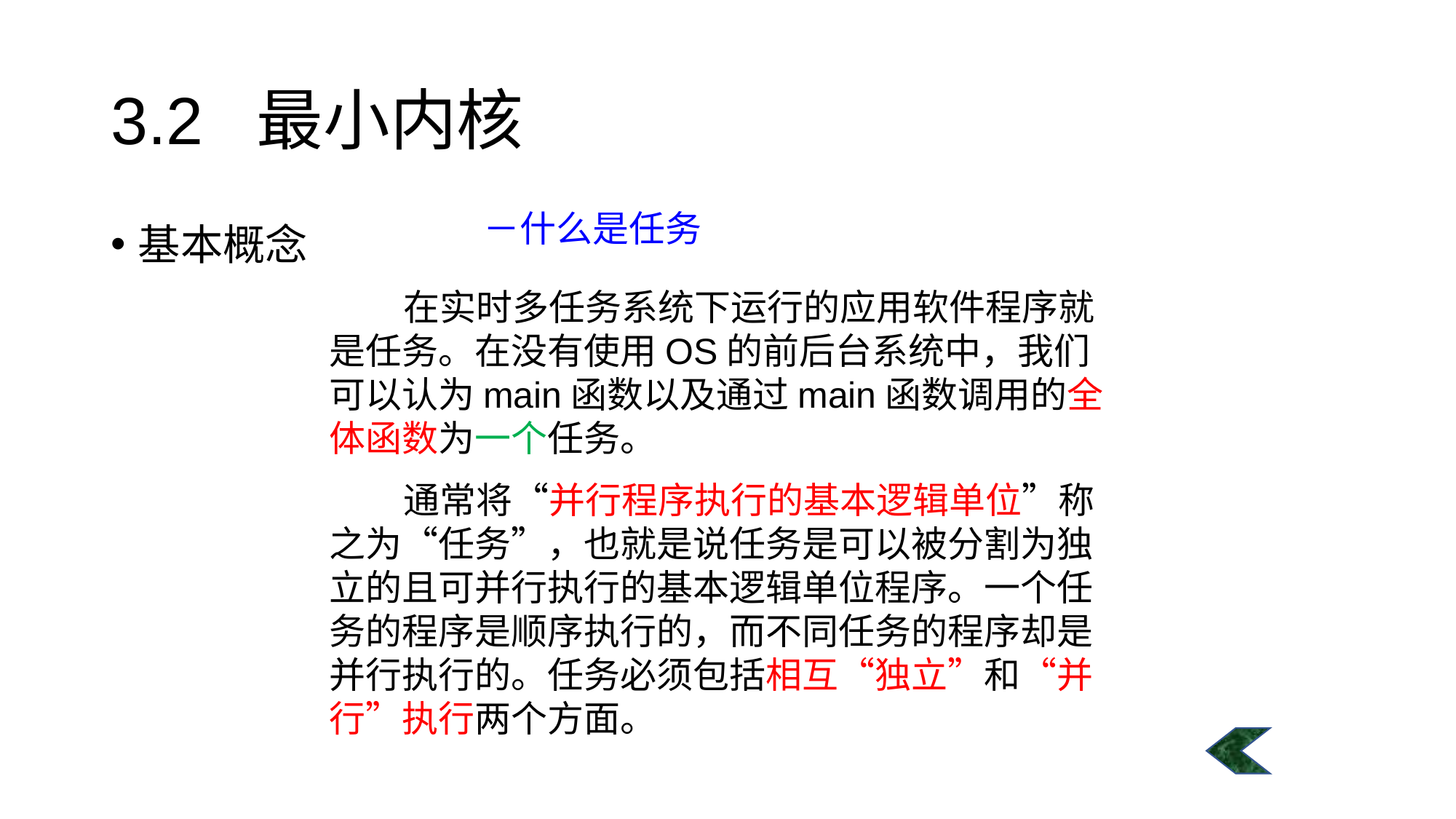

# 3.2  最小内核
－什么是任务
基本概念
        在实时多任务系统下运行的应用软件程序就是任务。在没有使用OS的前后台系统中，我们可以认为main函数以及通过main函数调用的全体函数为一个任务。
        通常将“并行程序执行的基本逻辑单位”称之为“任务”，也就是说任务是可以被分割为独立的且可并行执行的基本逻辑单位程序。一个任务的程序是顺序执行的，而不同任务的程序却是并行执行的。任务必须包括相互“独立”和“并行”执行两个方面。